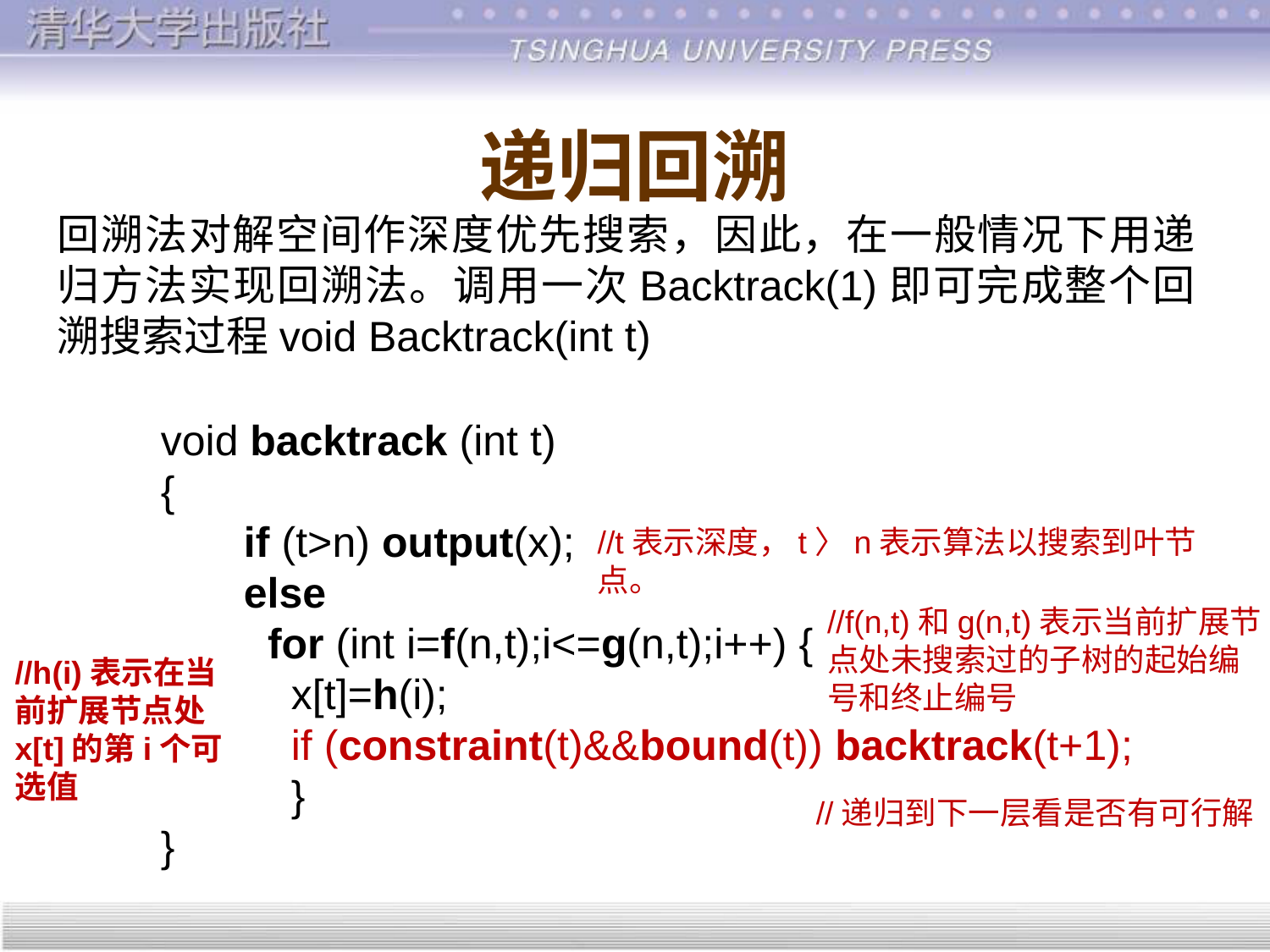

# 递归回溯
回溯法对解空间作深度优先搜索，因此，在一般情况下用递归方法实现回溯法。调用一次Backtrack(1)即可完成整个回溯搜索过程void Backtrack(int t)

void backtrack (int t)
{
       if (t>n) output(x);
       else
         for (int i=f(n,t);i<=g(n,t);i++) {
           x[t]=h(i);
           if (constraint(t)&&bound(t)) backtrack(t+1);
           }
}
//t表示深度，t〉n表示算法以搜索到叶节点。
//f(n,t)和g(n,t)表示当前扩展节点处未搜索过的子树的起始编号和终止编号
//h(i)表示在当前扩展节点处x[t]的第i个可选值
//递归到下一层看是否有可行解